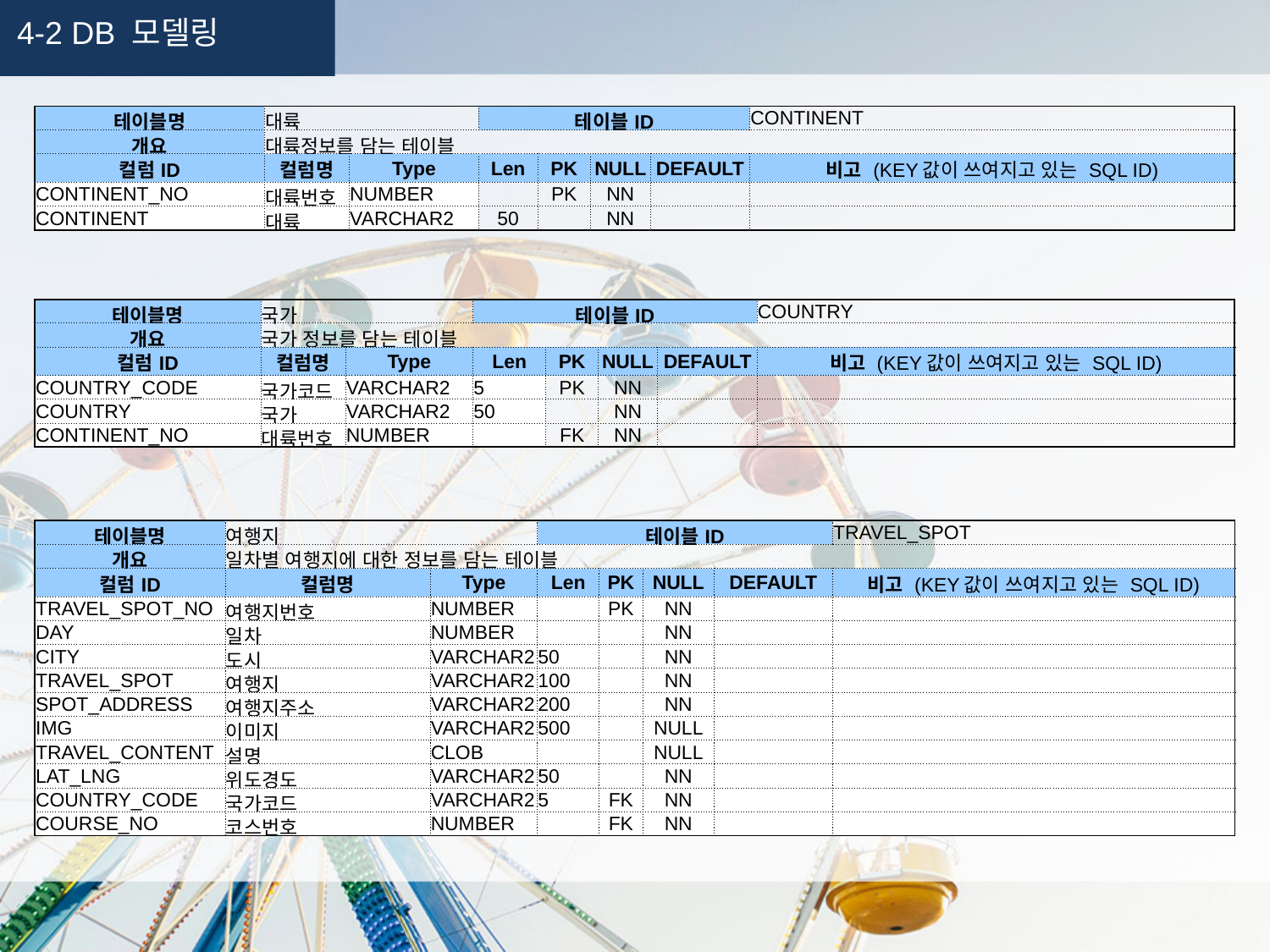

4-2 DB 모델링
| 테이블명 | 대륙 |  | 테이블ID |  |  |  | CONTINENT |
| --- | --- | --- | --- | --- | --- | --- | --- |
| 개요 | 대륙정보를 담는 테이블 |  |  |  |  |  |  |
| 컬럼ID | 컬럼명 | Type | Len | PK | NULL | DEFAULT | 비고 (KEY값이 쓰여지고 있는 SQL ID) |
| CONTINENT\_NO | 대륙번호 | NUMBER |  | PK | NN |  |  |
| CONTINENT | 대륙 | VARCHAR2 | 50 |  | NN |  |  |
| 테이블명 | 국가 |  | 테이블ID |  |  |  | COUNTRY |
| --- | --- | --- | --- | --- | --- | --- | --- |
| 개요 | 국가 정보를 담는 테이블 |  |  |  |  |  |  |
| 컬럼ID | 컬럼명 | Type | Len | PK | NULL | DEFAULT | 비고 (KEY값이 쓰여지고 있는 SQL ID) |
| COUNTRY\_CODE | 국가코드 | VARCHAR2 | 5 | PK | NN |  |  |
| COUNTRY | 국가 | VARCHAR2 | 50 |  | NN |  |  |
| CONTINENT\_NO | 대륙번호 | NUMBER |  | FK | NN |  |  |
| 테이블명 | 여행지 |  | 테이블ID |  |  |  | TRAVEL\_SPOT |
| --- | --- | --- | --- | --- | --- | --- | --- |
| 개요 | 일차별 여행지에 대한 정보를 담는 테이블 |  |  |  |  |  |  |
| 컬럼ID | 컬럼명 | Type | Len | PK | NULL | DEFAULT | 비고 (KEY값이 쓰여지고 있는 SQL ID) |
| TRAVEL\_SPOT\_NO | 여행지번호 | NUMBER |  | PK | NN |  |  |
| DAY | 일차 | NUMBER |  |  | NN |  |  |
| CITY | 도시 | VARCHAR2 | 50 |  | NN |  |  |
| TRAVEL\_SPOT | 여행지 | VARCHAR2 | 100 |  | NN |  |  |
| SPOT\_ADDRESS | 여행지주소 | VARCHAR2 | 200 |  | NN |  |  |
| IMG | 이미지 | VARCHAR2 | 500 |  | NULL |  |  |
| TRAVEL\_CONTENT | 설명 | CLOB |  |  | NULL |  |  |
| LAT\_LNG | 위도경도 | VARCHAR2 | 50 |  | NN |  |  |
| COUNTRY\_CODE | 국가코드 | VARCHAR2 | 5 | FK | NN |  |  |
| COURSE\_NO | 코스번호 | NUMBER |  | FK | NN |  |  |